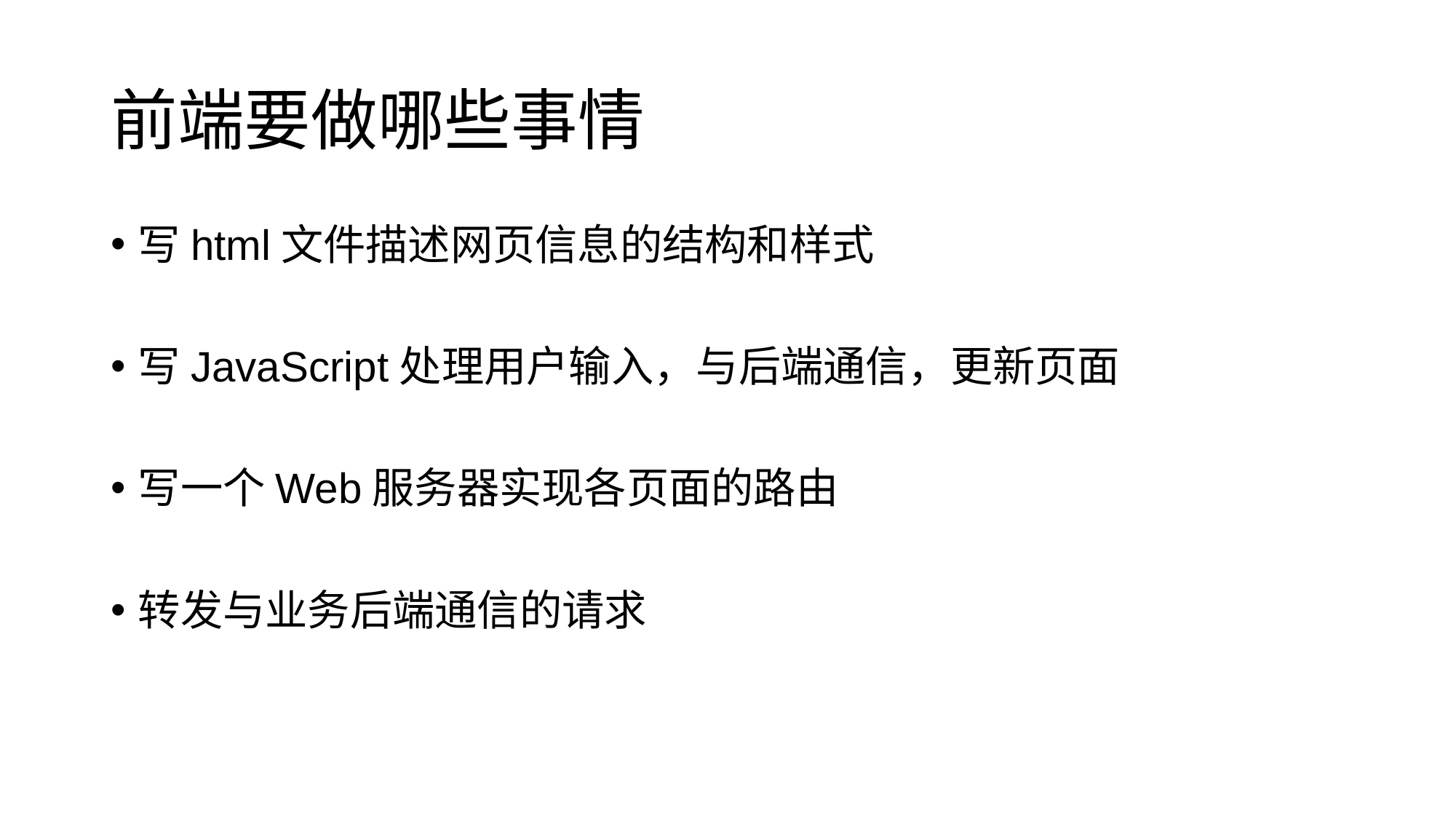

# 前端要做哪些事情
写html文件描述网页信息的结构和样式

写JavaScript处理用户输入，与后端通信，更新页面

写一个Web服务器实现各页面的路由

转发与业务后端通信的请求